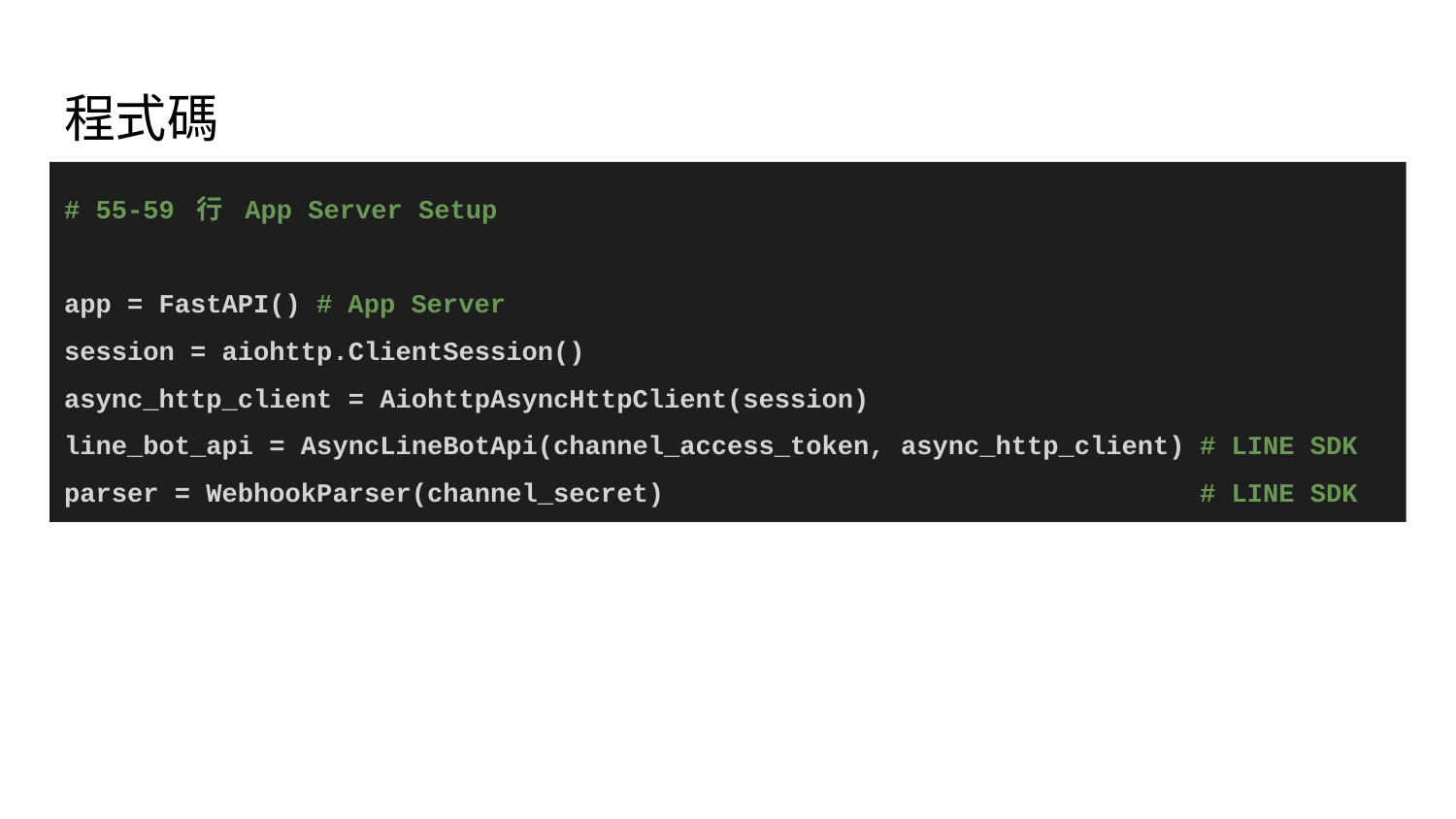

# 程式碼
# 55-59 行 App Server Setup

app = FastAPI() # App Server
session = aiohttp.ClientSession()
async_http_client = AiohttpAsyncHttpClient(session)
line_bot_api = AsyncLineBotApi(channel_access_token, async_http_client) # LINE SDK
parser = WebhookParser(channel_secret)                                  # LINE SDK